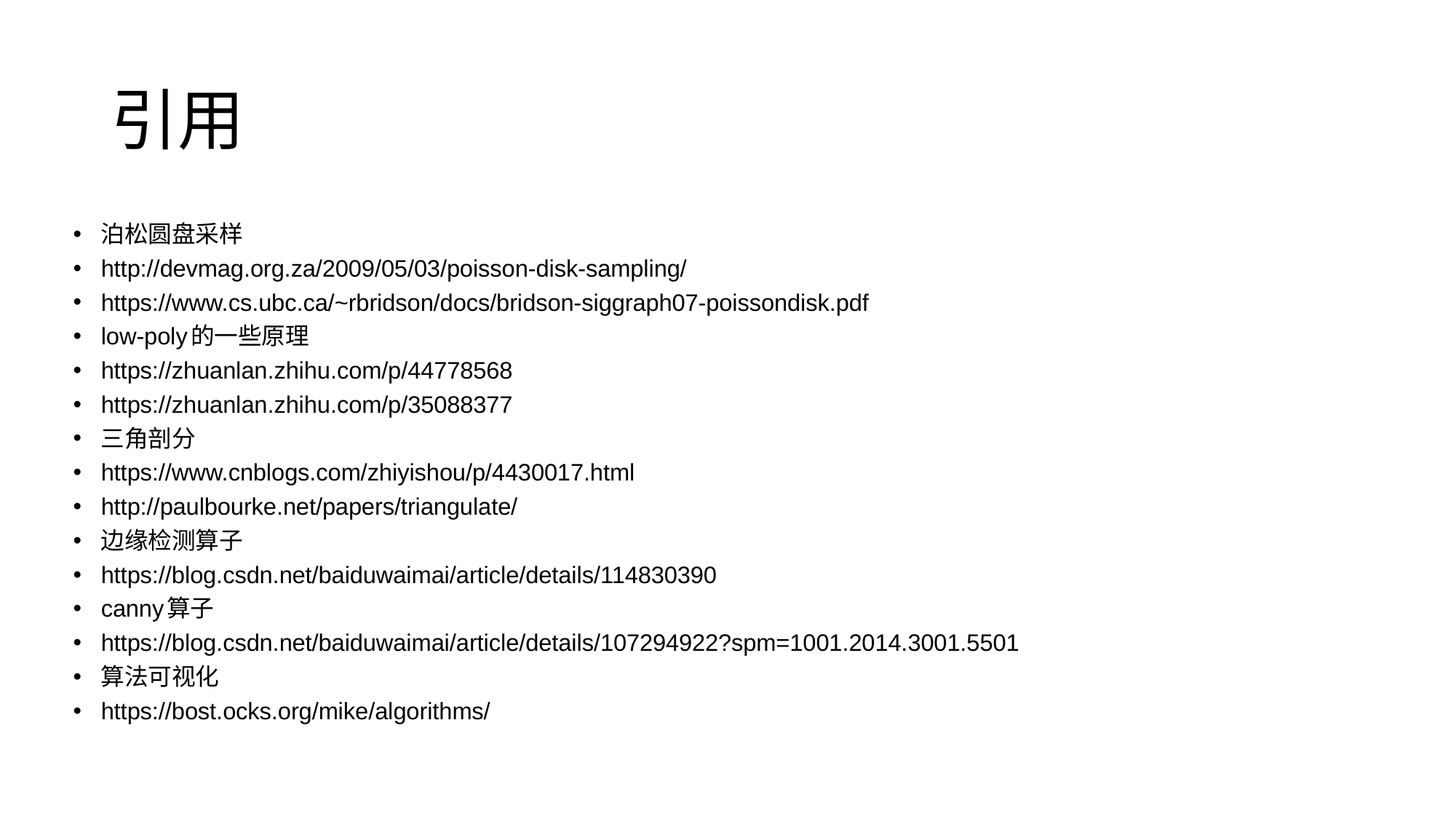

# 引用
泊松圆盘采样
http://devmag.org.za/2009/05/03/poisson-disk-sampling/
https://www.cs.ubc.ca/~rbridson/docs/bridson-siggraph07-poissondisk.pdf
low-poly的一些原理
https://zhuanlan.zhihu.com/p/44778568
https://zhuanlan.zhihu.com/p/35088377
三角剖分
https://www.cnblogs.com/zhiyishou/p/4430017.html
http://paulbourke.net/papers/triangulate/
边缘检测算子
https://blog.csdn.net/baiduwaimai/article/details/114830390
canny算子
https://blog.csdn.net/baiduwaimai/article/details/107294922?spm=1001.2014.3001.5501
算法可视化
https://bost.ocks.org/mike/algorithms/